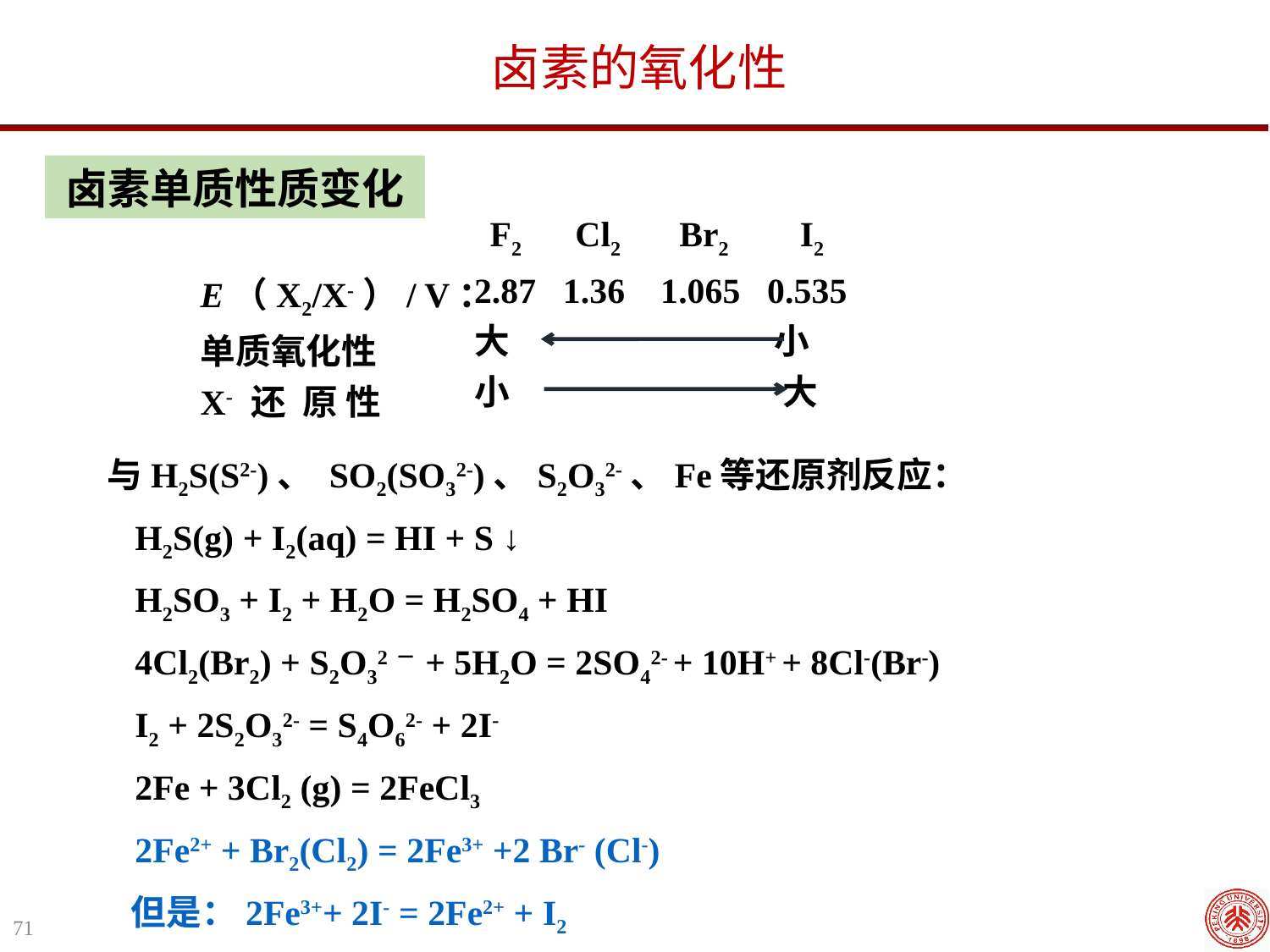

卤素的氧化性

卤素单质性质变化
 F2      Cl2       Br2        I2
2.87   1.36    1.065   0.535
大                                 小
小                                  大
E（X2/X-）/ V：
单质氧化性
X-  还  原 性

 与H2S(S2-)、 SO2(SO32-)、S2O32-、Fe等还原剂反应：
     H2S(g) + I2(aq) = HI + S ↓
     H2SO3 + I2 + H2O = H2SO4 + HI
     4Cl2(Br2) + S2O32－+ 5H2O = 2SO42- + 10H+ + 8Cl-(Br-)
     I2 + 2S2O32- = S4O62- + 2I-
     2Fe + 3Cl2 (g) = 2FeCl3
     2Fe2+ + Br2(Cl2) = 2Fe3+ +2 Br- (Cl-)
    但是：2Fe3++ 2I- = 2Fe2+ + I2
71